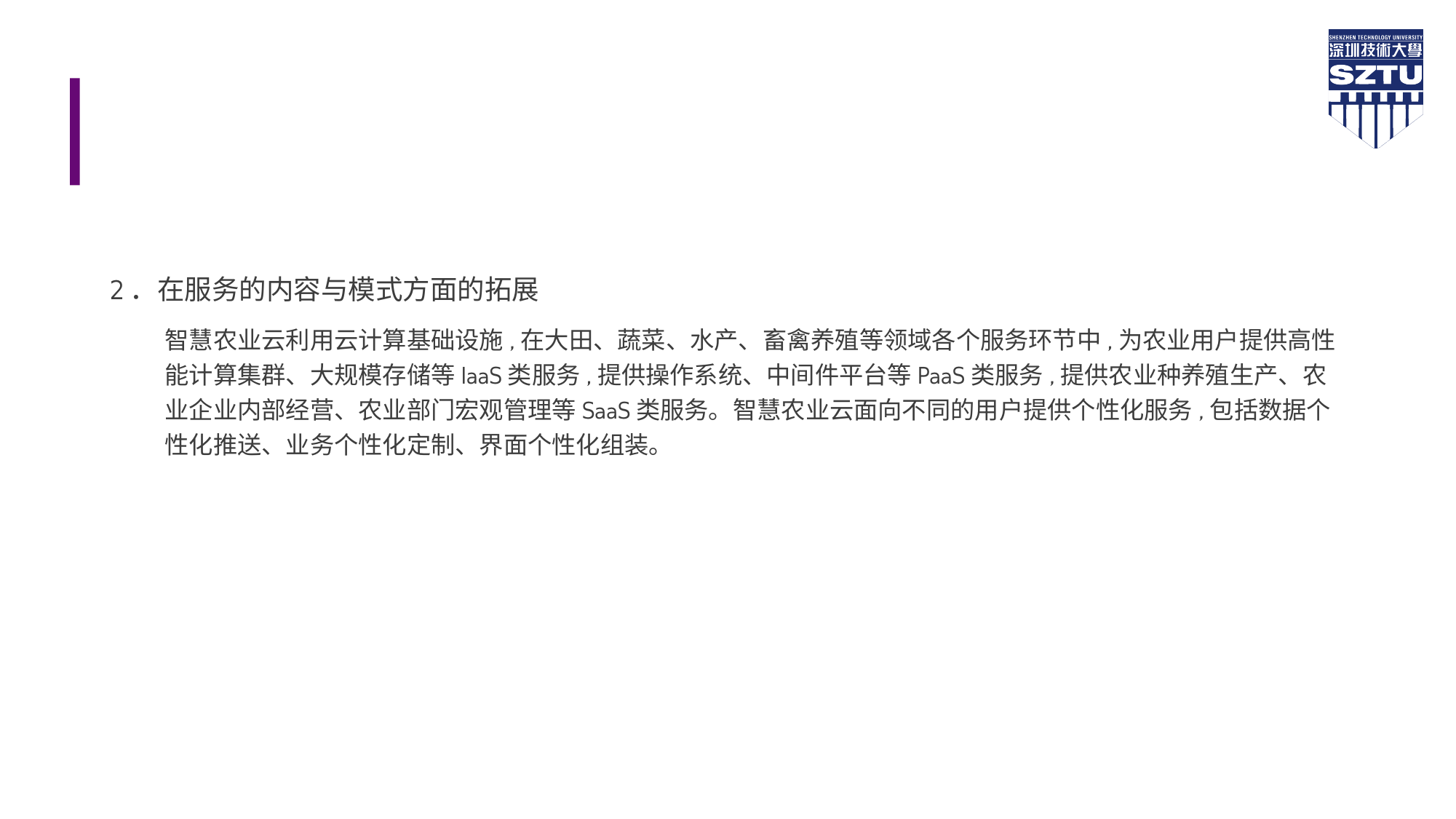

#
2．在服务的内容与模式方面的拓展
智慧农业云利用云计算基础设施,在大田、蔬菜、水产、畜禽养殖等领域各个服务环节中,为农业用户提供高性能计算集群、大规模存储等IaaS类服务,提供操作系统、中间件平台等PaaS类服务,提供农业种养殖生产、农业企业内部经营、农业部门宏观管理等SaaS类服务。智慧农业云面向不同的用户提供个性化服务,包括数据个性化推送、业务个性化定制、界面个性化组装。